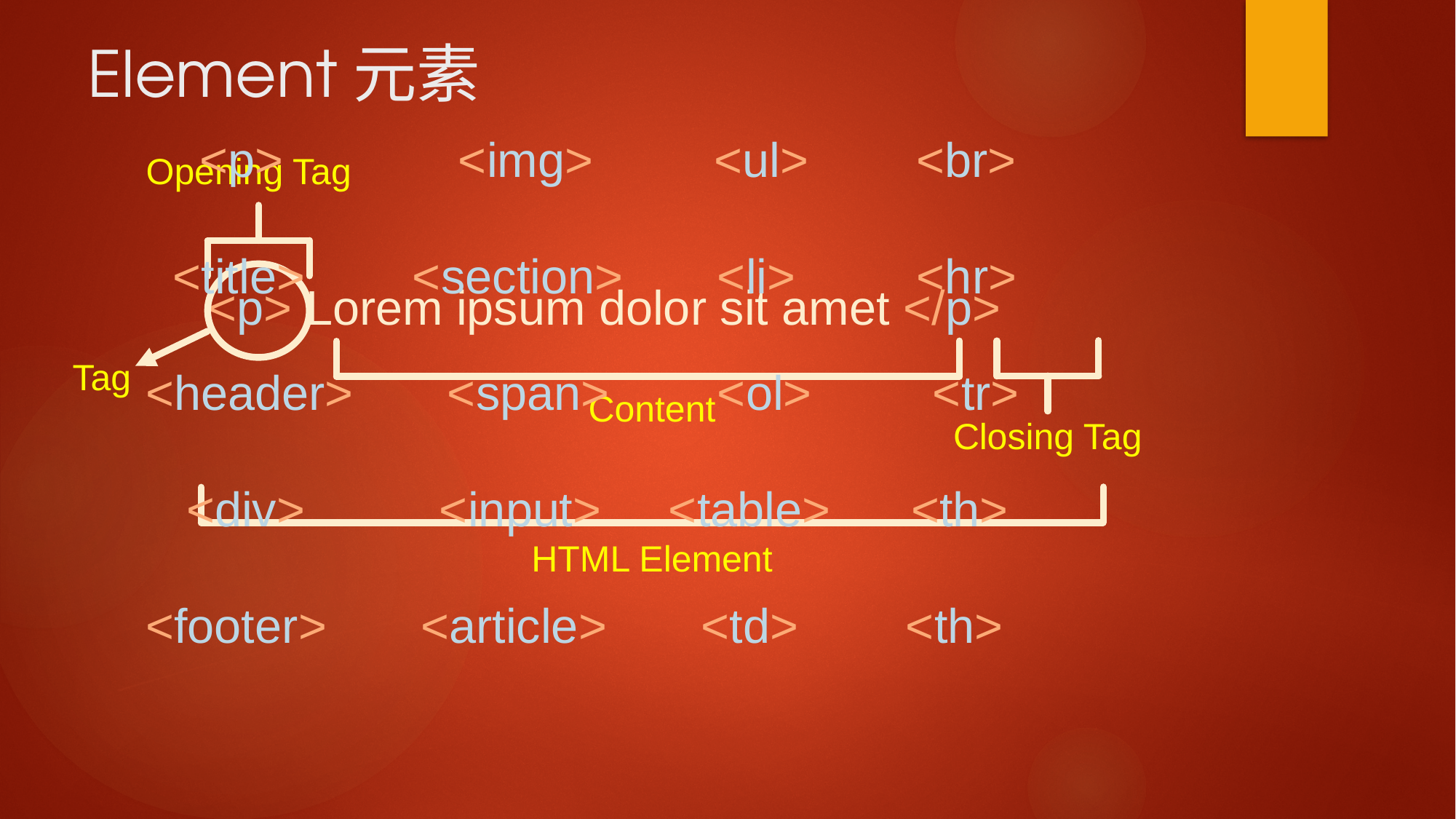

# Element元素
    <p>             <img>         <ul>        <br>

  <title>        <section>       <li>         <hr>

<header>       <span>        <ol>         <tr>

   <div>          <input>     <table>      <th>

<footer>       <article>       <td>        <th>
Opening Tag

<p> Lorem ipsum dolor sit amet </p>
Tag
Content
Closing Tag
HTML Element